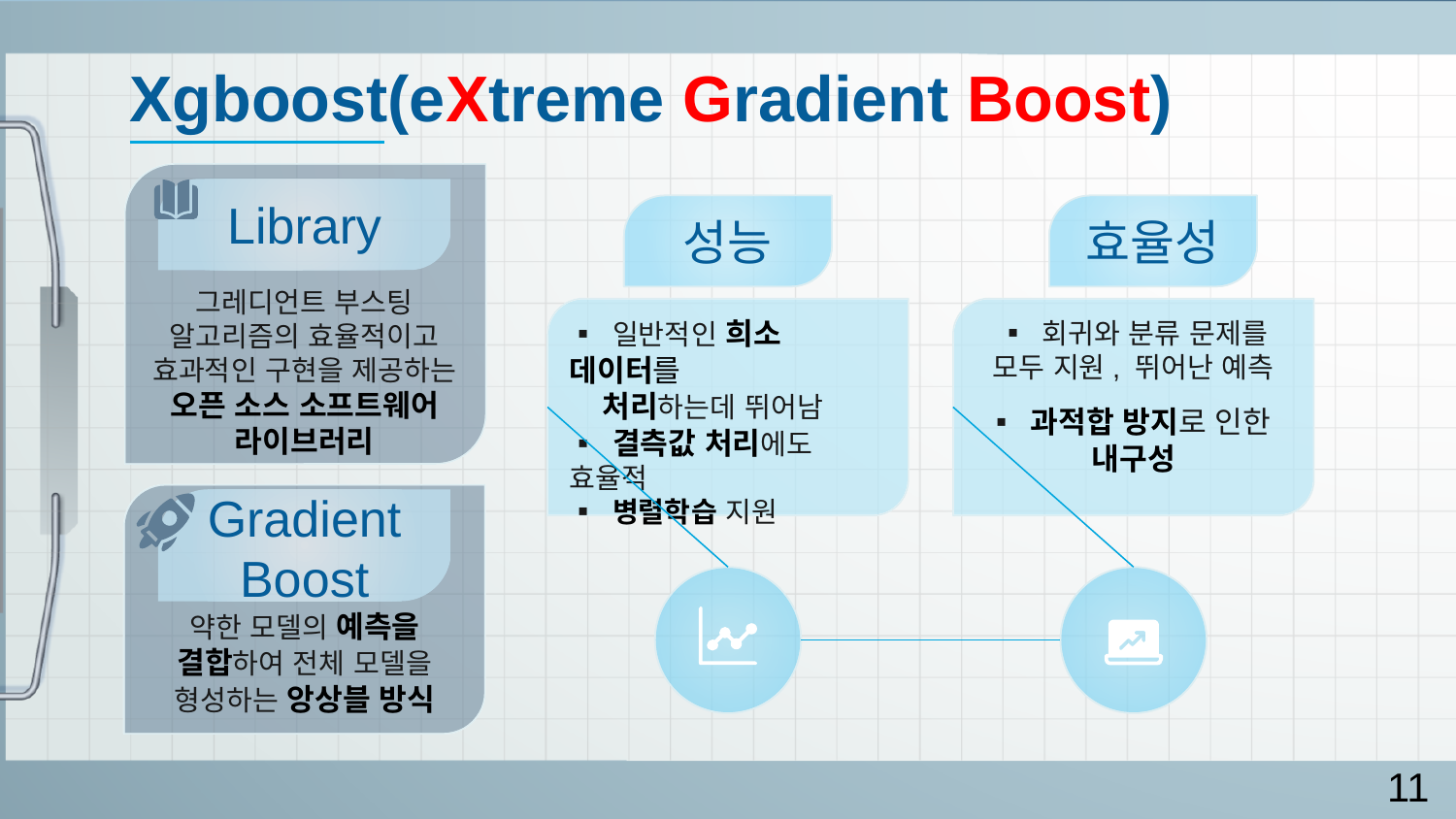

# Xgboost(eXtreme Gradient Boost)

Library

성능
효율성
그레디언트 부스팅 알고리즘의 효율적이고 효과적인 구현을 제공하는 오픈 소스 소프트웨어 라이브러리

▪ 일반적인 희소 데이터를
   처리하는데 뛰어남
▪ 결측값 처리에도 효율적
▪ 병렬학습 지원
▪ 회귀와 분류 문제를 모두 지원, 뛰어난 예측

▪ 과적합 방지로 인한
내구성

Gradient Boost

약한 모델의 예측을 결합하여 전체 모델을 형성하는 앙상블 방식

11